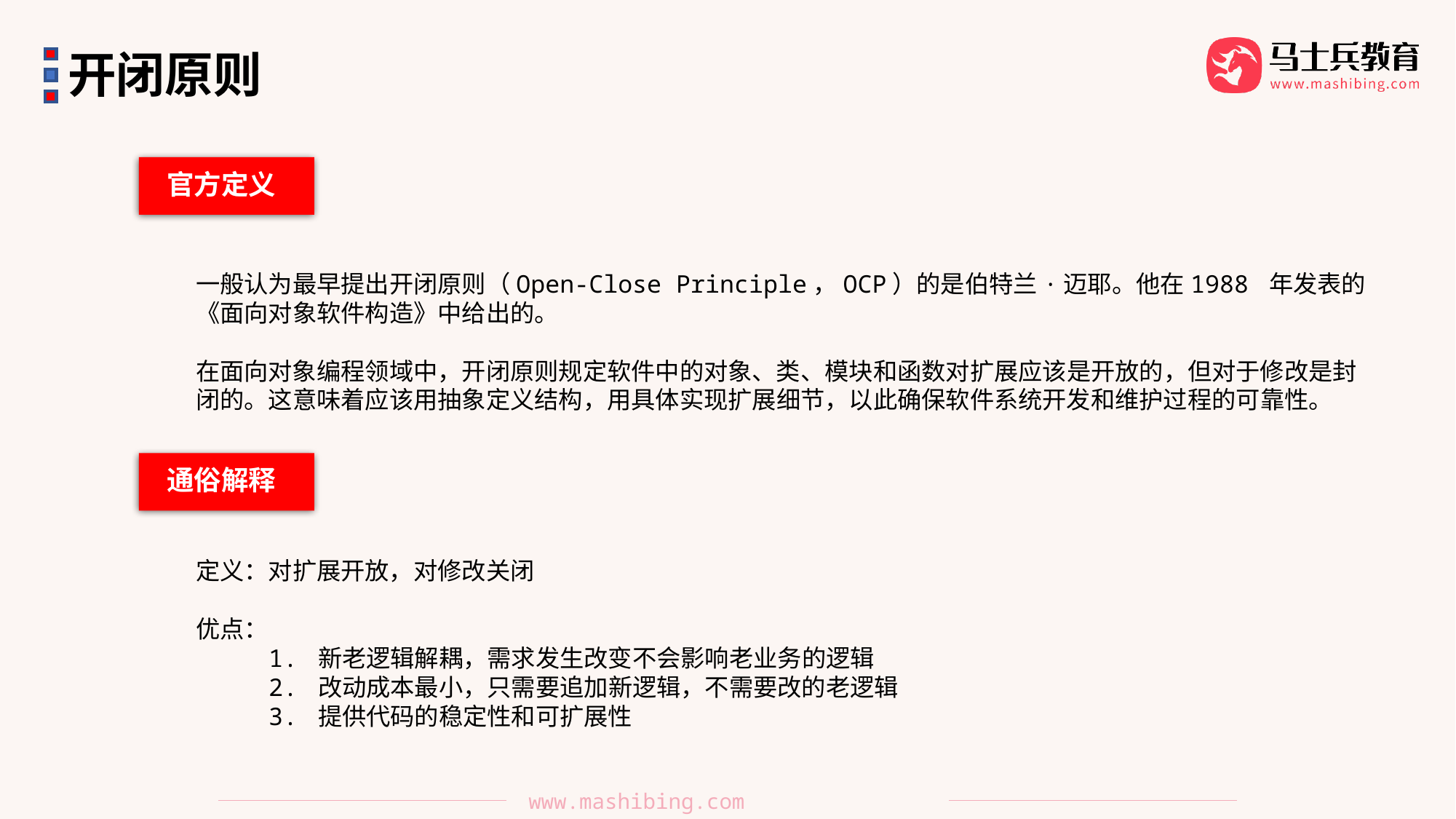

开闭原则

官方定义
一般认为最早提出开闭原则（Open-Close Principle，OCP）的是伯特兰·迈耶。他在1988 年发表的《面向对象软件构造》中给出的。

在面向对象编程领域中，开闭原则规定软件中的对象、类、模块和函数对扩展应该是开放的，但对于修改是封闭的。这意味着应该用抽象定义结构，用具体实现扩展细节，以此确保软件系统开发和维护过程的可靠性。

通俗解释
定义：对扩展开放，对修改关闭

优点：
     1. 新老逻辑解耦，需求发生改变不会影响老业务的逻辑
     2. 改动成本最小，只需要追加新逻辑，不需要改的老逻辑
     3. 提供代码的稳定性和可扩展性